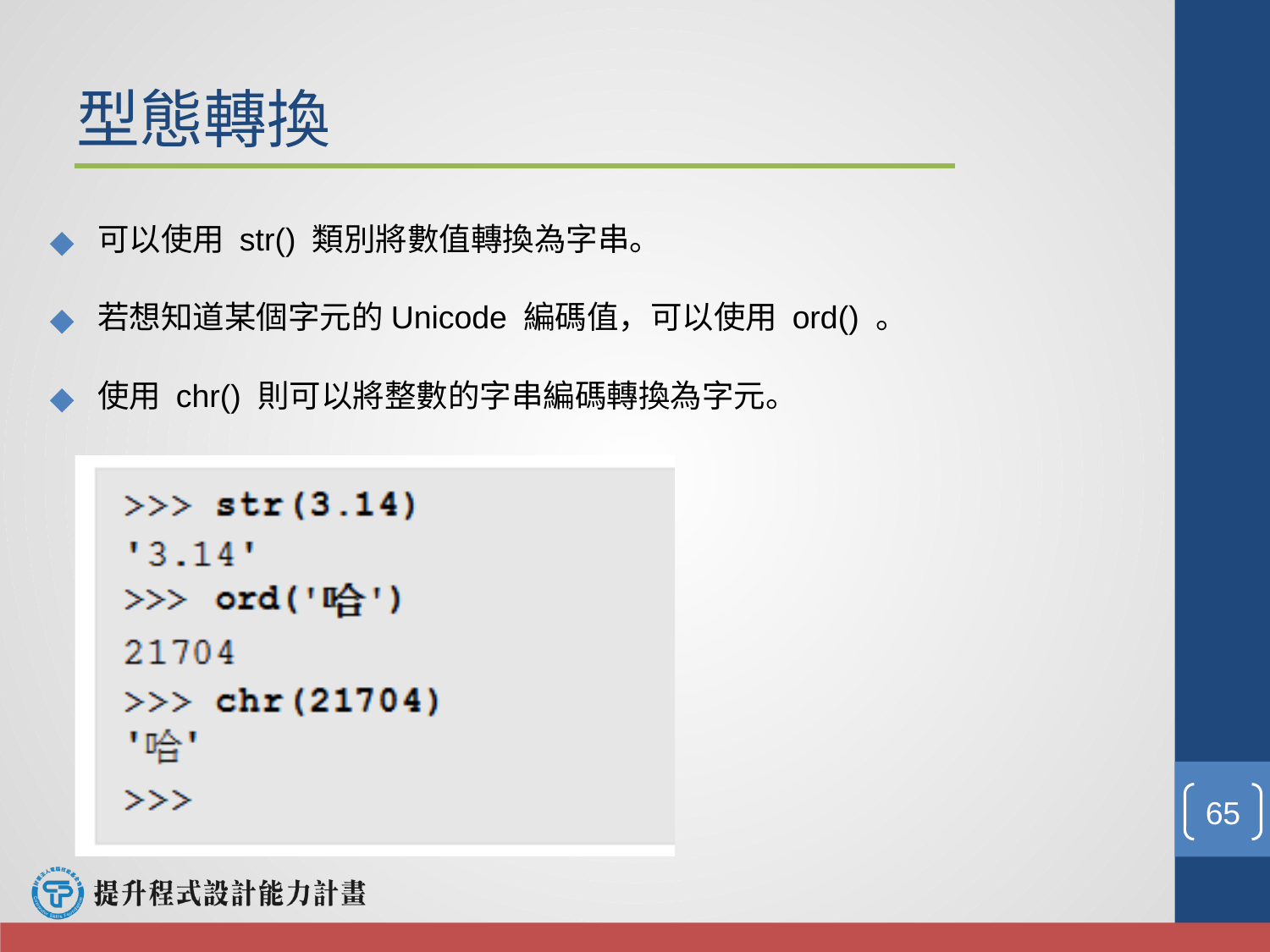

型態轉換
可以使用 str() 類別將數值轉換為字串。
若想知道某個字元的Unicode 編碼值，可以使用 ord() 。
使用 chr() 則可以將整數的字串編碼轉換為字元。

65